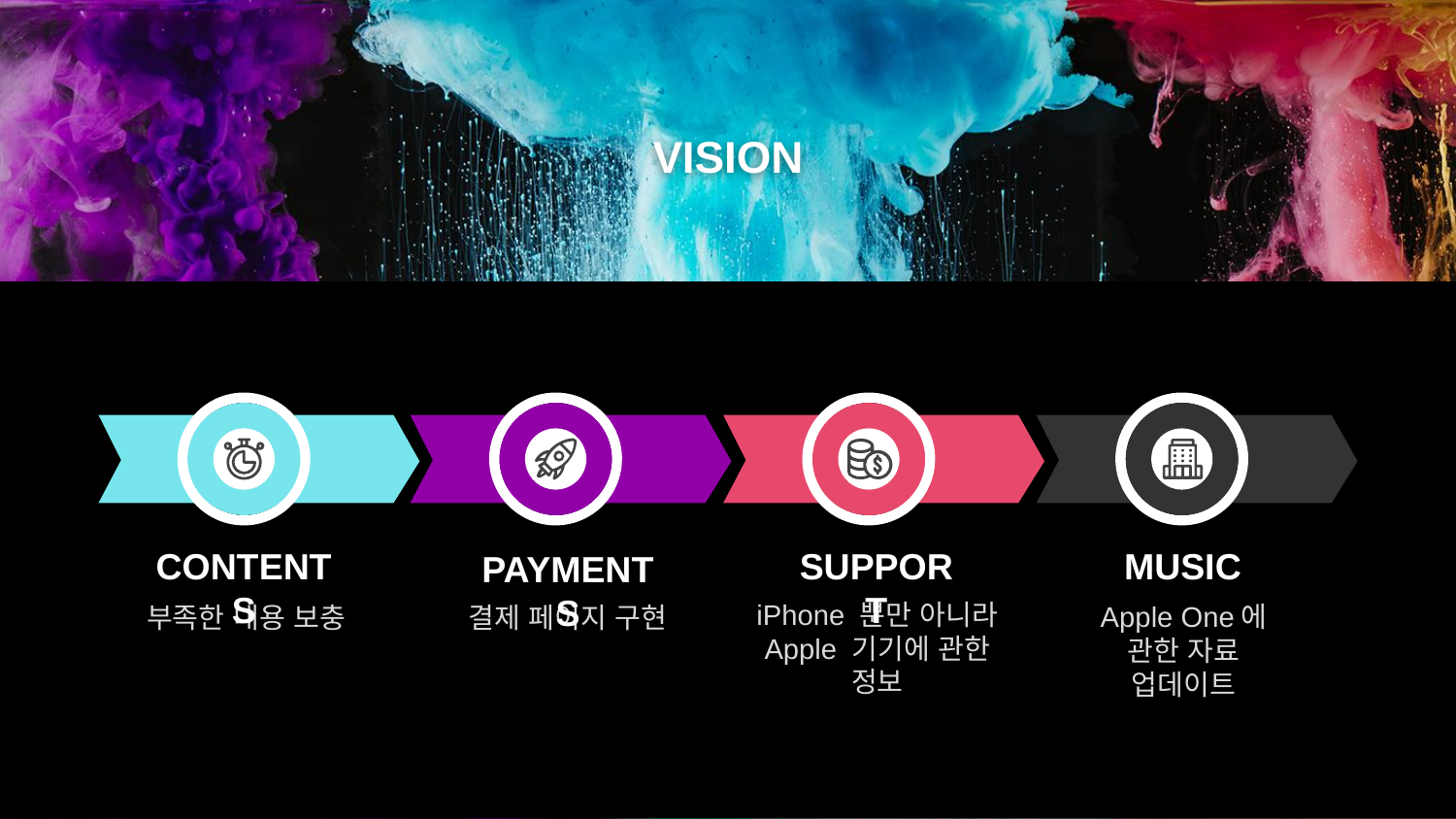

# VISION

CONTENTS
SUPPORT
MUSIC
PAYMENTS
iPhone 뿐만 아니라 Apple 기기에 관한 정보
Apple One에 관한 자료 업데이트
부족한 내용 보충
결제 페이지 구현